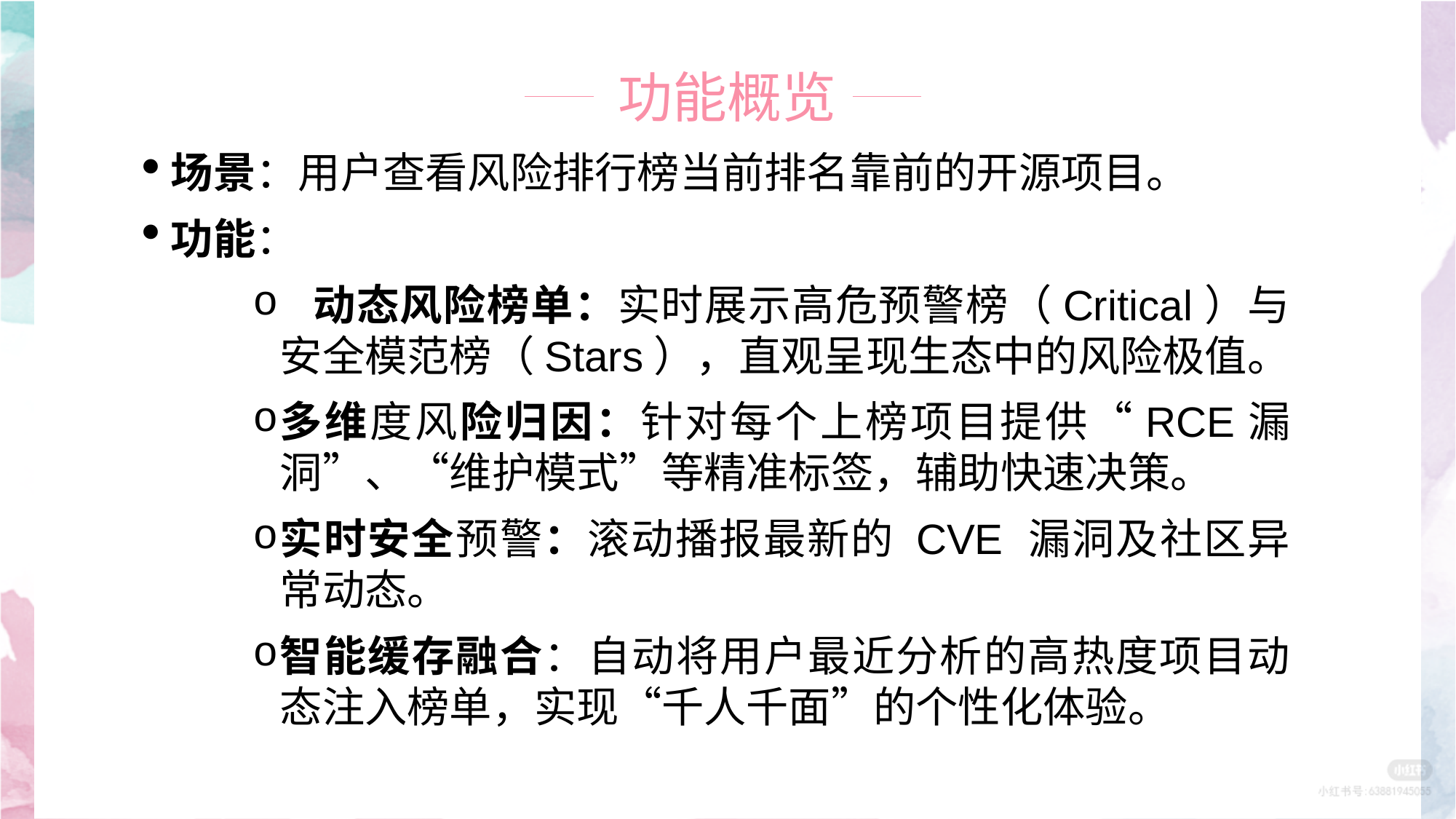

功能概览
场景：用户查看风险排行榜当前排名靠前的开源项目。
功能：
  动态风险榜单：实时展示高危预警榜（Critical）与安全模范榜（Stars），直观呈现生态中的风险极值。
多维度风险归因：针对每个上榜项目提供“RCE漏洞”、“维护模式”等精准标签，辅助快速决策。
实时安全预警：滚动播报最新的 CVE 漏洞及社区异常动态。
智能缓存融合：自动将用户最近分析的高热度项目动态注入榜单，实现“千人千面”的个性化体验。